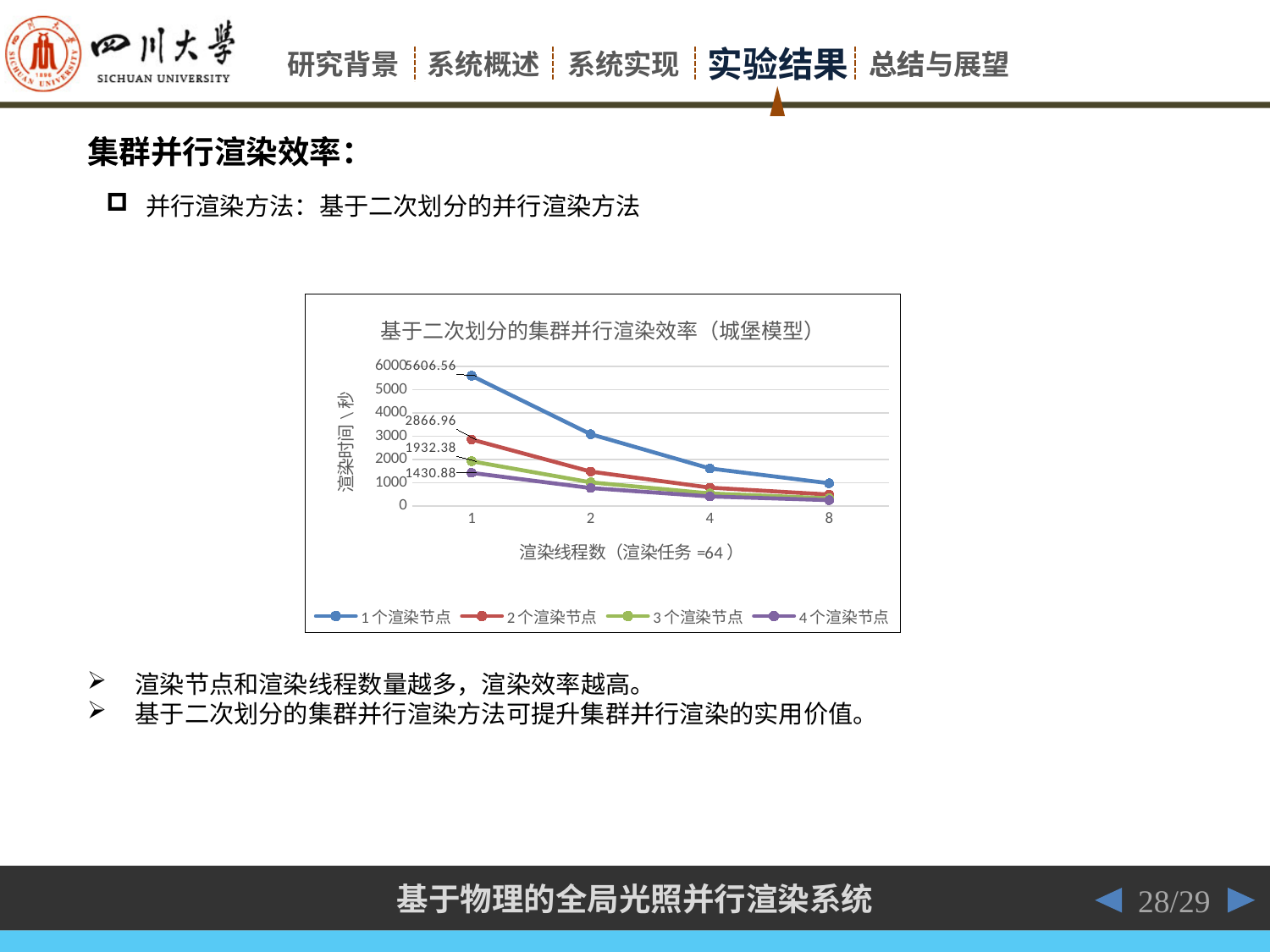

集群并行渲染效率：
并行渲染方法：基于二次划分的并行渲染方法

### Chart: 基于二次划分的集群并行渲染效率（城堡模型）

| Category |  |  |  |  |
|---|---|---|---|---|
| 1 | 5606.56 | 2866.96 | 1932.38 | 1430.88 |
| 2 | 3093.36 | 1485.92 | 1023.53 | 778.0 |
| 4 | 1621.28 | 796.36 | 546.53 | 417.45 |
| 8 | 985.61 | 498.97 | 337.61 | 259.28 |
渲染节点和渲染线程数量越多，渲染效率越高。
基于二次划分的集群并行渲染方法可提升集群并行渲染的实用价值。
28/29